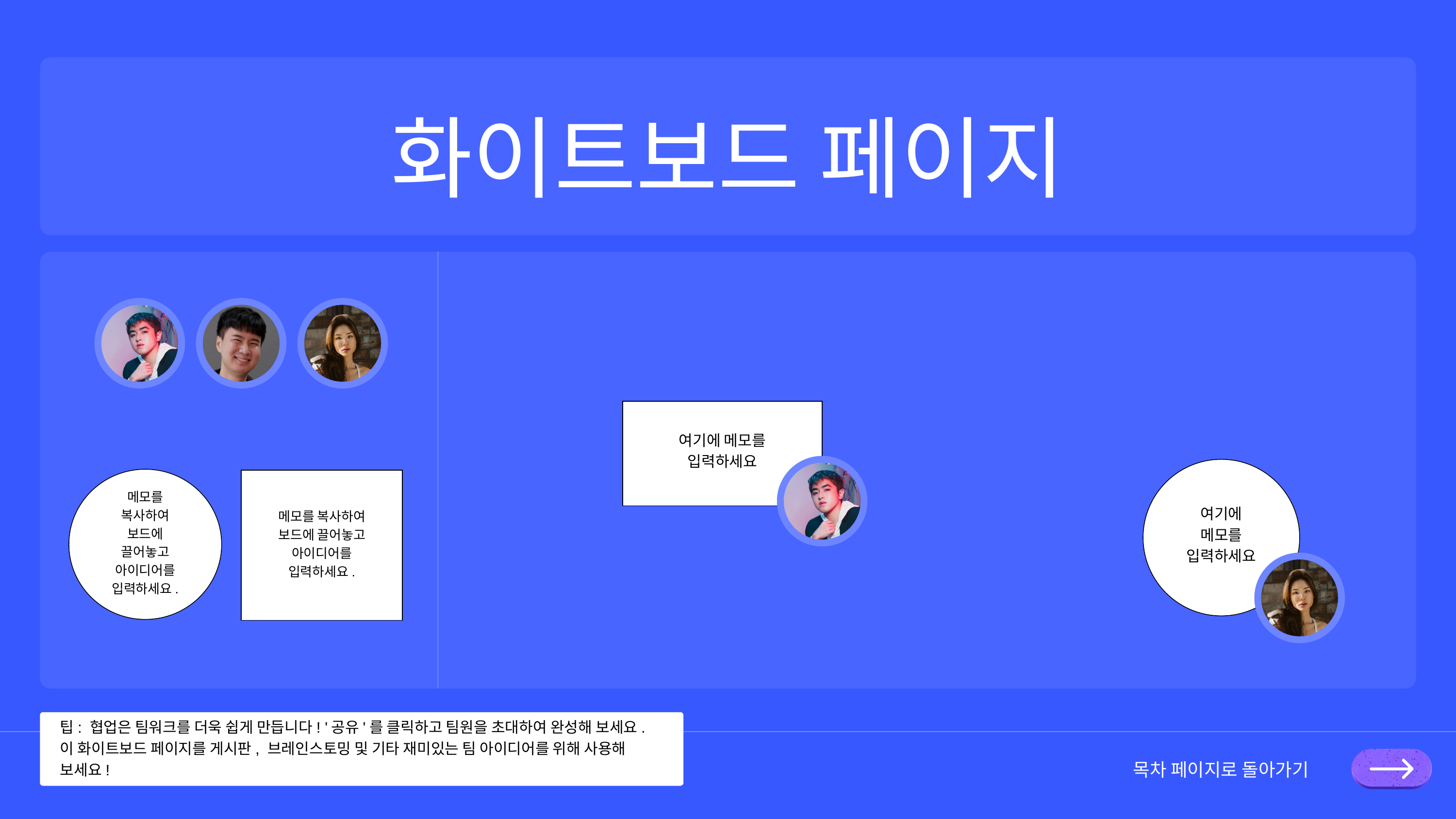

화이트보드 페이지

여기에 메모를
입력하세요

여기에 메모를
입력하세요

메모를 복사하여
보드에 끌어놓고
아이디어를
입력하세요.

메모를 복사하여
보드에 끌어놓고
아이디어를
입력하세요.

팁: 협업은 팀워크를 더욱 쉽게 만듭니다! '공유'를 클릭하고 팀원을 초대하여 완성해 보세요.
이 화이트보드 페이지를 게시판, 브레인스토밍 및 기타 재미있는 팀 아이디어를 위해 사용해 보세요!

목차 페이지로 돌아가기